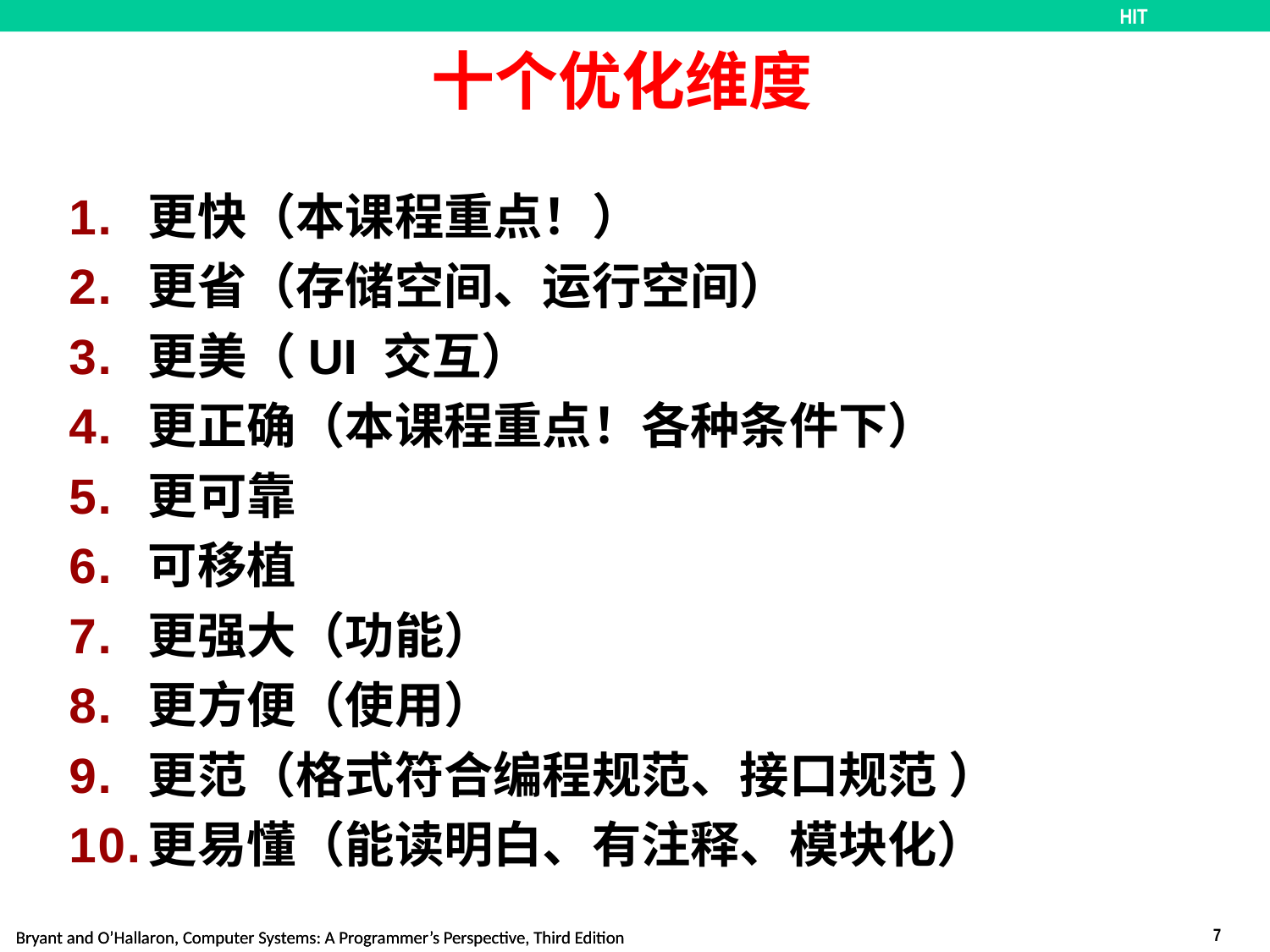

HIT
十个优化维度
更快（本课程重点！）
更省（存储空间、运行空间）
更美（UI 交互）
更正确（本课程重点！各种条件下）
更可靠
可移植
更强大（功能）
更方便（使用）
更范（格式符合编程规范、接口规范 ）
更易懂（能读明白、有注释、模块化）